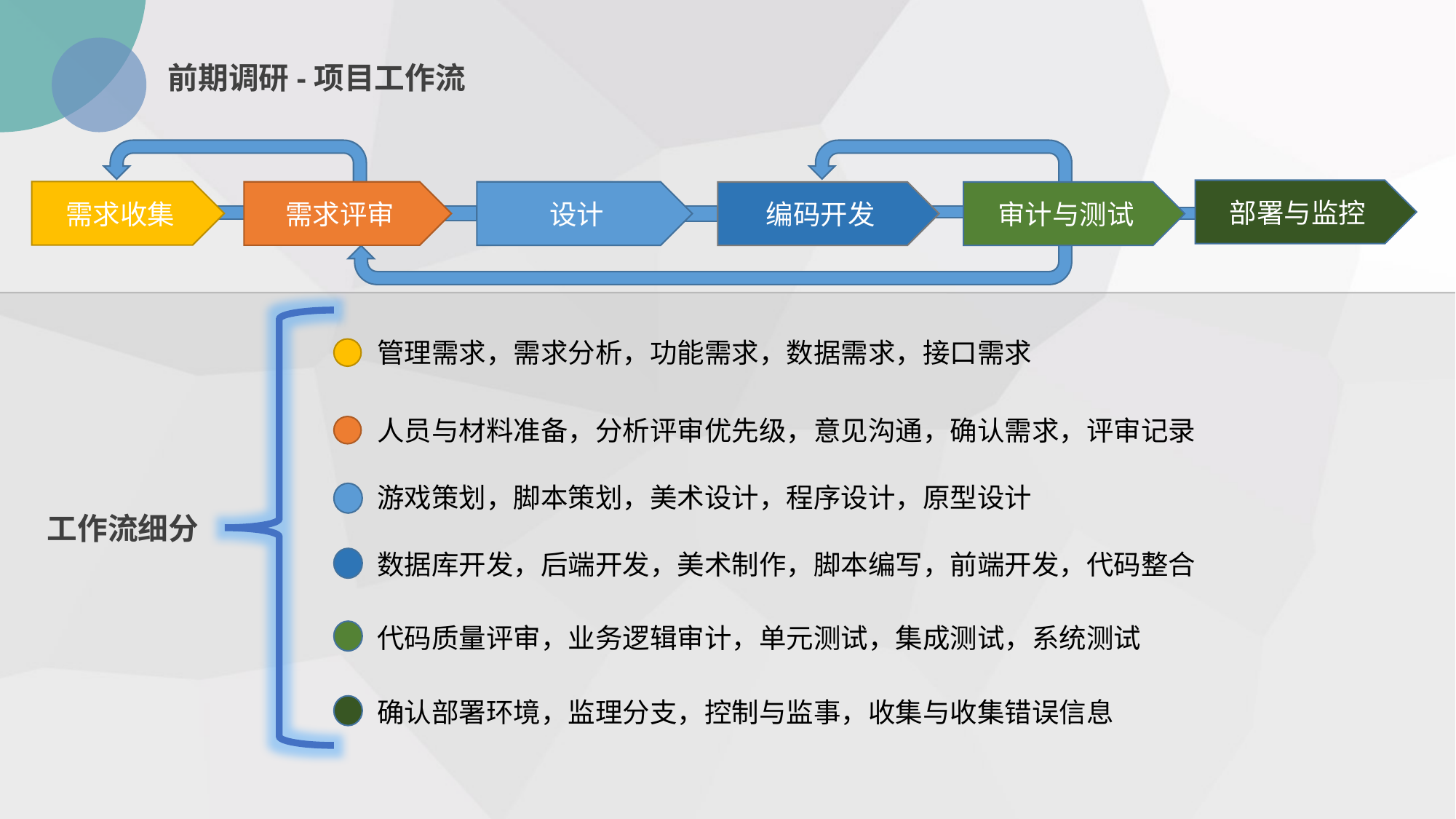

前期调研-项目工作流

部署与监控
需求收集
需求评审
设计
编码开发
审计与测试

管理需求，需求分析，功能需求，数据需求，接口需求

人员与材料准备，分析评审优先级，意见沟通，确认需求，评审记录

游戏策划，脚本策划，美术设计，程序设计，原型设计

工作流细分
数据库开发，后端开发，美术制作，脚本编写，前端开发，代码整合

代码质量评审，业务逻辑审计，单元测试，集成测试，系统测试

确认部署环境，监理分支，控制与监事，收集与收集错误信息